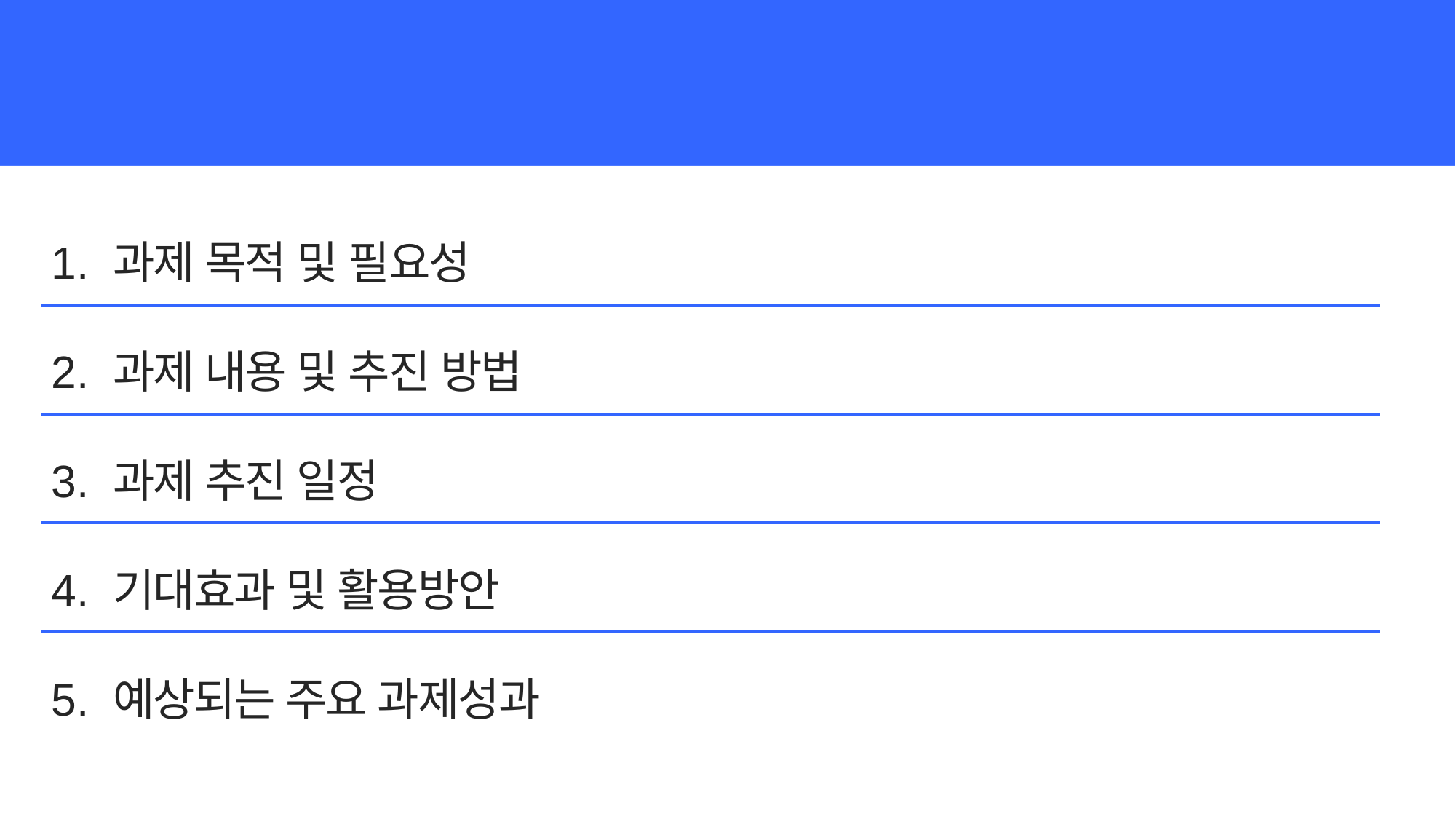

목차
과제 목적 및 필요성
과제 내용 및 추진 방법
과제 추진 일정
기대효과 및 활용방안
예상되는 주요 과제성과